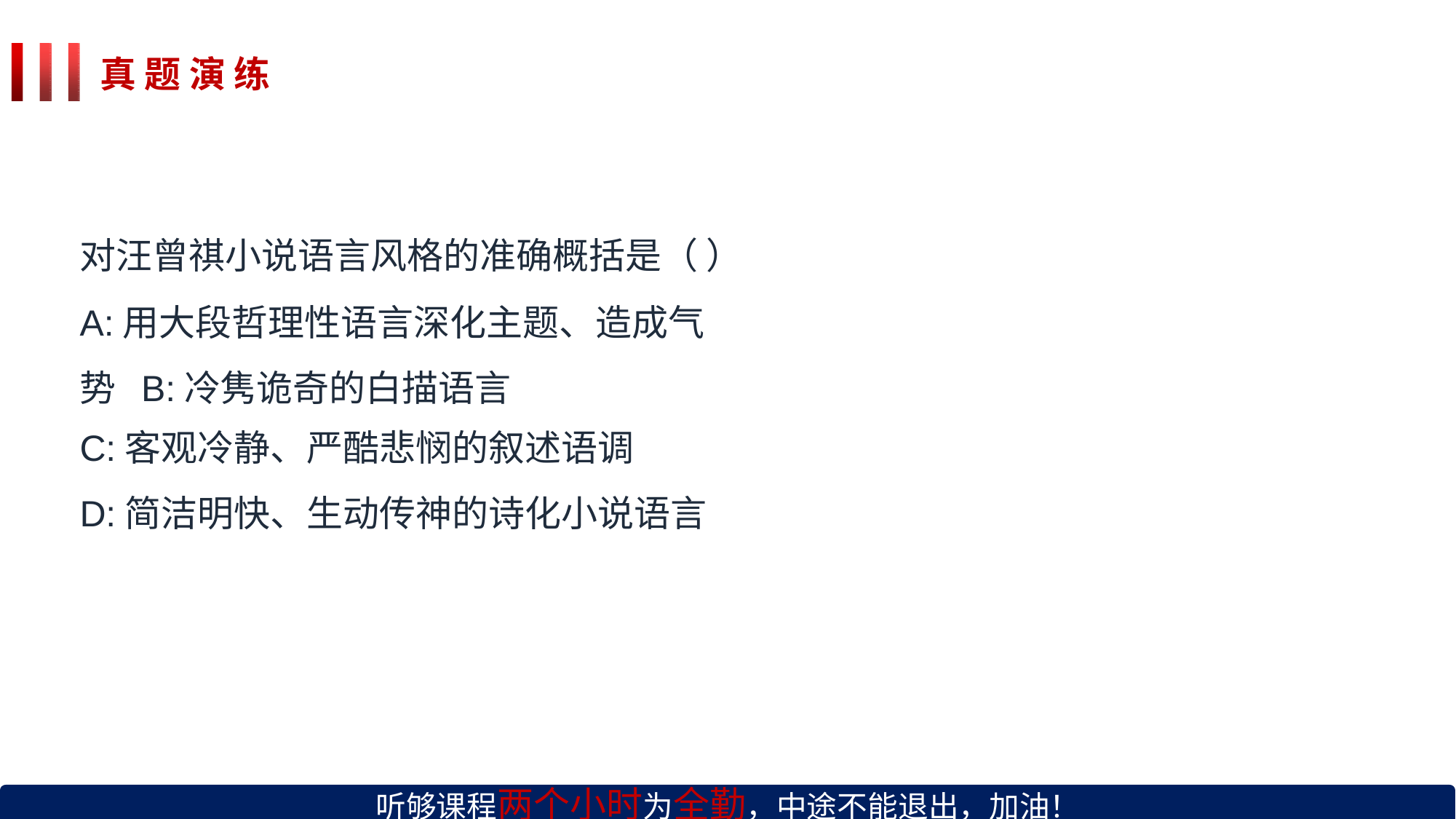

# 真 题 演 练
对汪曾祺小说语言风格的准确概括是（ ）
A:用大段哲理性语言深化主题、造成气势  B:冷隽诡奇的白描语言
C:客观冷静、严酷悲悯的叙述语调
D:简洁明快、生动传神的诗化小说语言
88

听够课程两个小时为全勤，中途不能退出，加油！